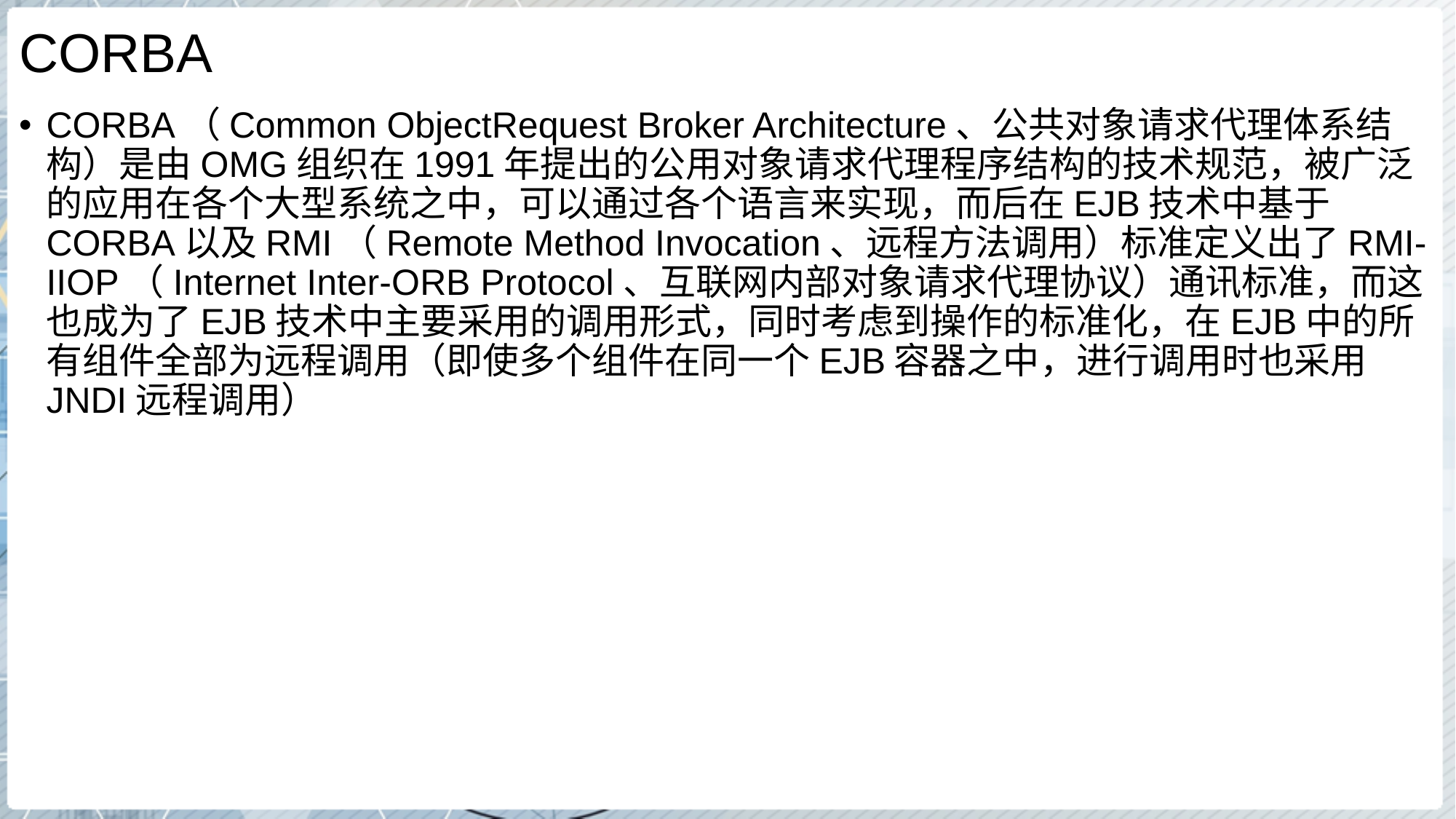

# CORBA
CORBA（Common ObjectRequest Broker Architecture、公共对象请求代理体系结构）是由OMG组织在1991年提出的公用对象请求代理程序结构的技术规范，被广泛的应用在各个大型系统之中，可以通过各个语言来实现，而后在EJB技术中基于CORBA以及RMI（Remote Method Invocation、远程方法调用）标准定义出了RMI-IIOP（Internet Inter-ORB Protocol、互联网内部对象请求代理协议）通讯标准，而这也成为了EJB技术中主要采用的调用形式，同时考虑到操作的标准化，在EJB中的所有组件全部为远程调用（即使多个组件在同一个EJB容器之中，进行调用时也采用JNDI远程调用）